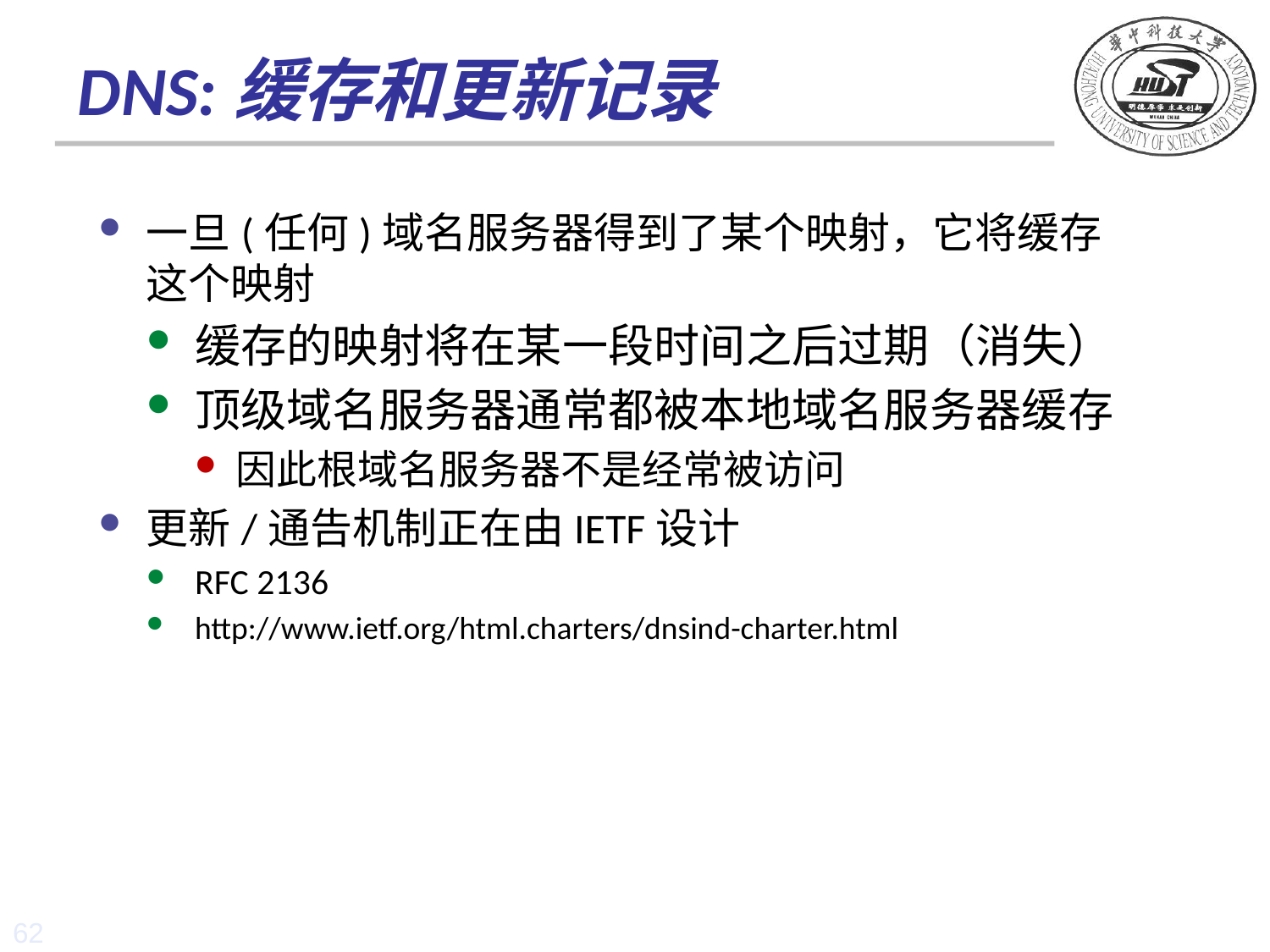

# DNS:缓存和更新记录
一旦(任何)域名服务器得到了某个映射，它将缓存这个映射
缓存的映射将在某一段时间之后过期（消失）
顶级域名服务器通常都被本地域名服务器缓存
因此根域名服务器不是经常被访问
更新/通告机制正在由IETF设计
RFC 2136
http://www.ietf.org/html.charters/dnsind-charter.html
62